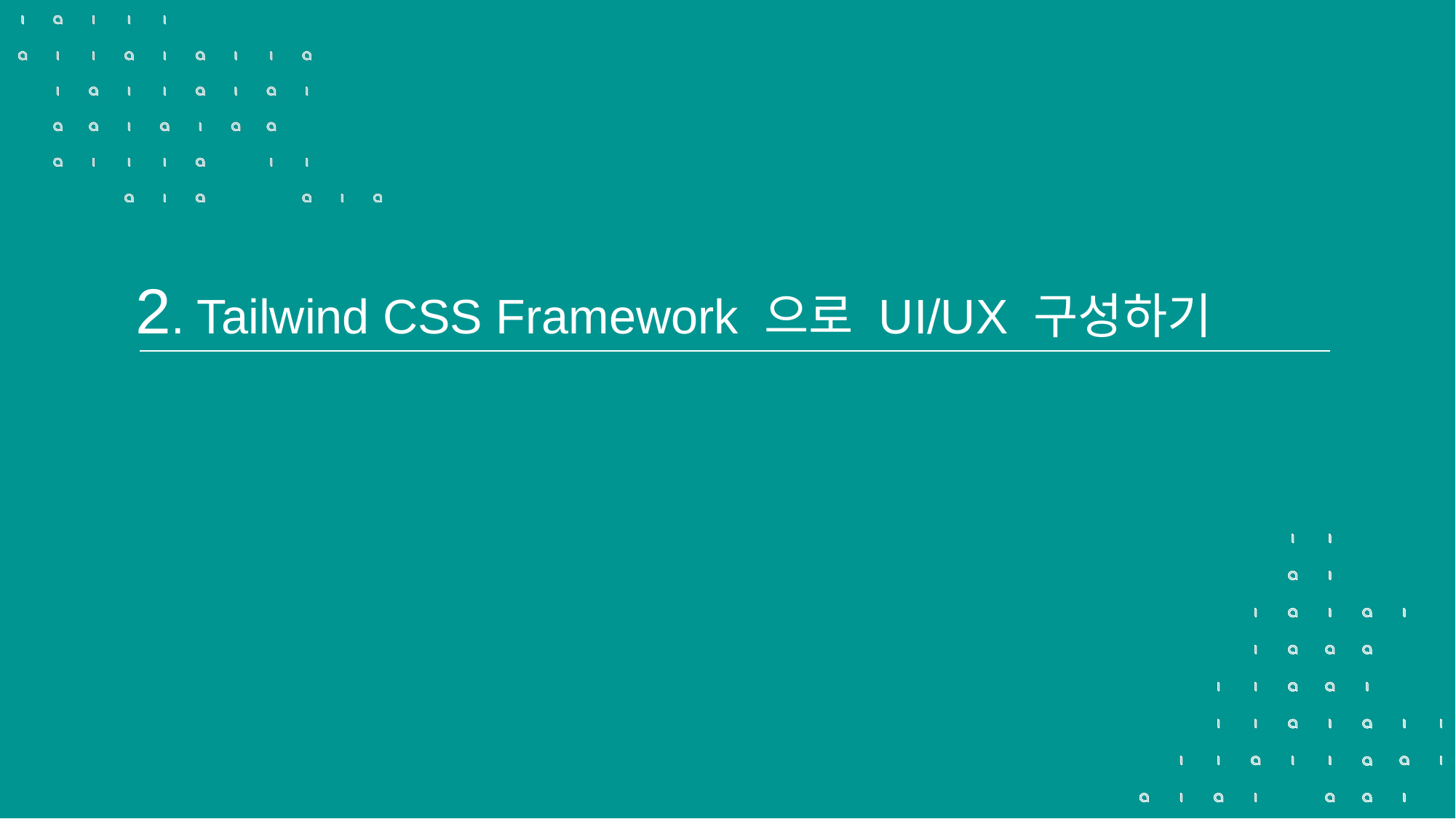

2. Tailwind CSS Framework 으로 UI/UX 구성하기